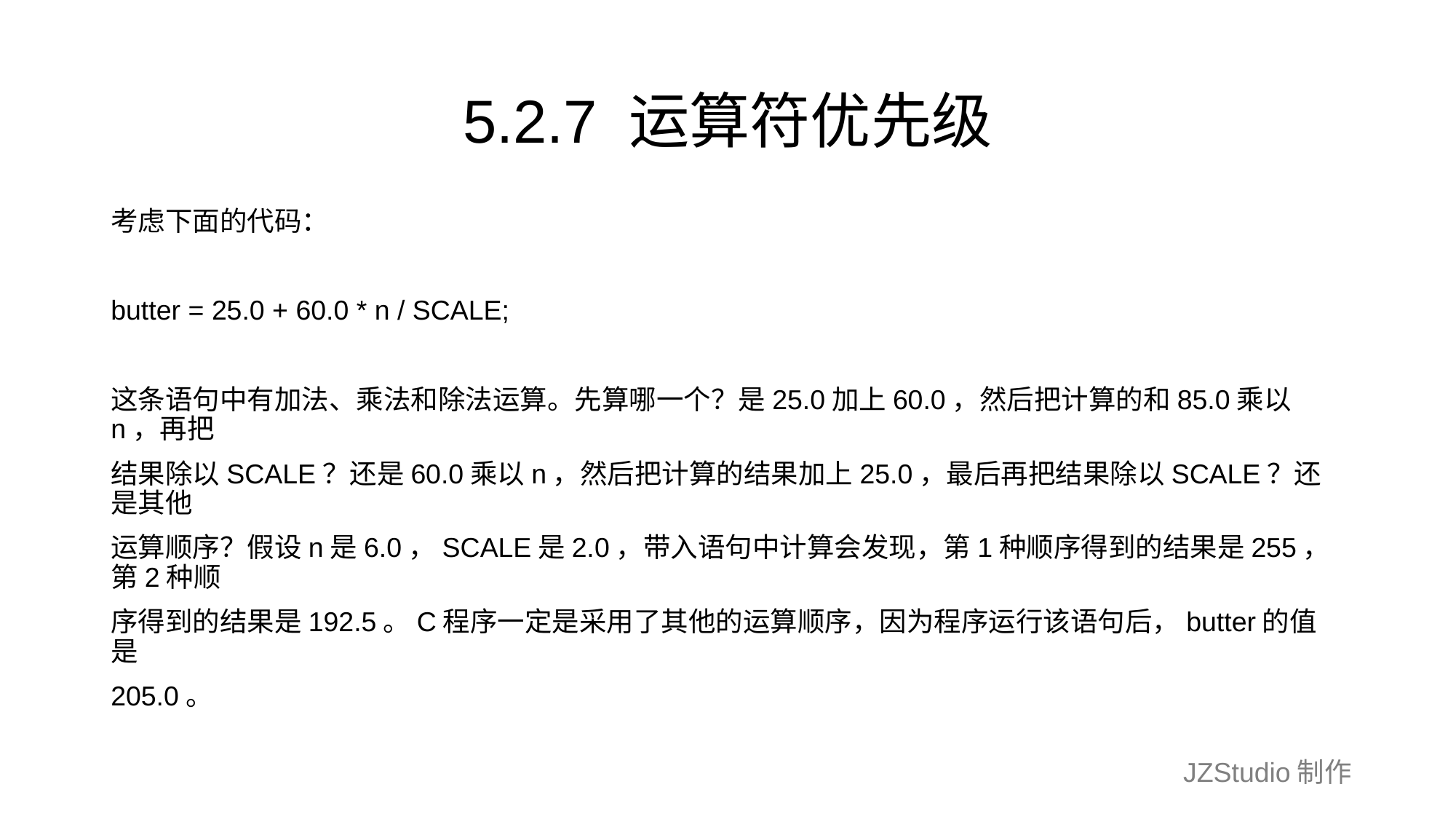

# 5.2.7 运算符优先级
考虑下面的代码：

butter = 25.0 + 60.0 * n / SCALE;

这条语句中有加法、乘法和除法运算。先算哪一个？是25.0加上60.0，然后把计算的和85.0乘以n，再把
结果除以SCALE？还是60.0乘以n，然后把计算的结果加上25.0，最后再把结果除以SCALE？还是其他
运算顺序？假设n是6.0，SCALE是2.0，带入语句中计算会发现，第1种顺序得到的结果是255，第2种顺
序得到的结果是192.5。C程序一定是采用了其他的运算顺序，因为程序运行该语句后，butter的值是
205.0。